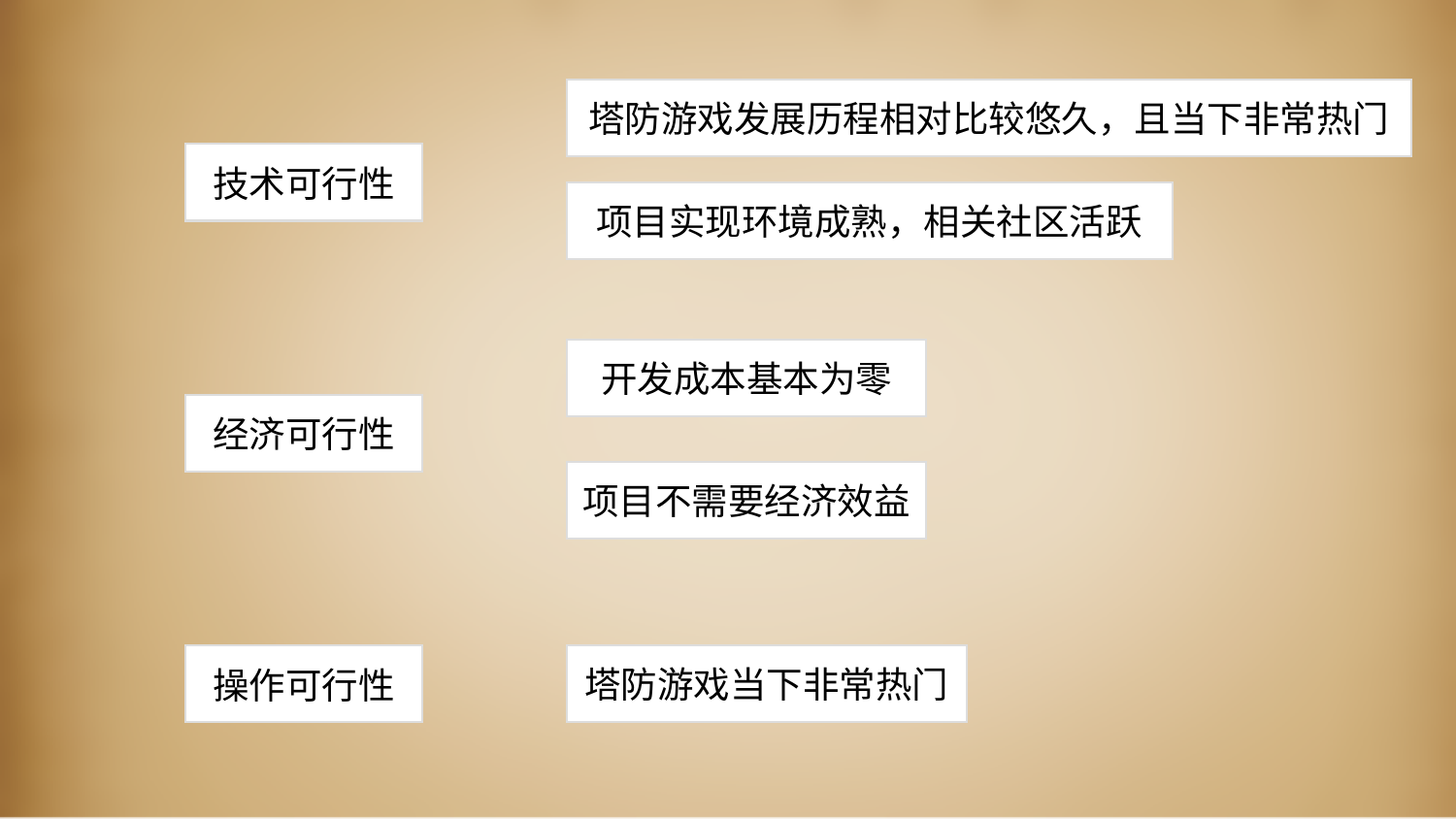

塔防游戏发展历程相对比较悠久，且当下非常热门
技术可行性
项目实现环境成熟，相关社区活跃
开发成本基本为零
经济可行性
项目不需要经济效益
塔防游戏当下非常热门
操作可行性